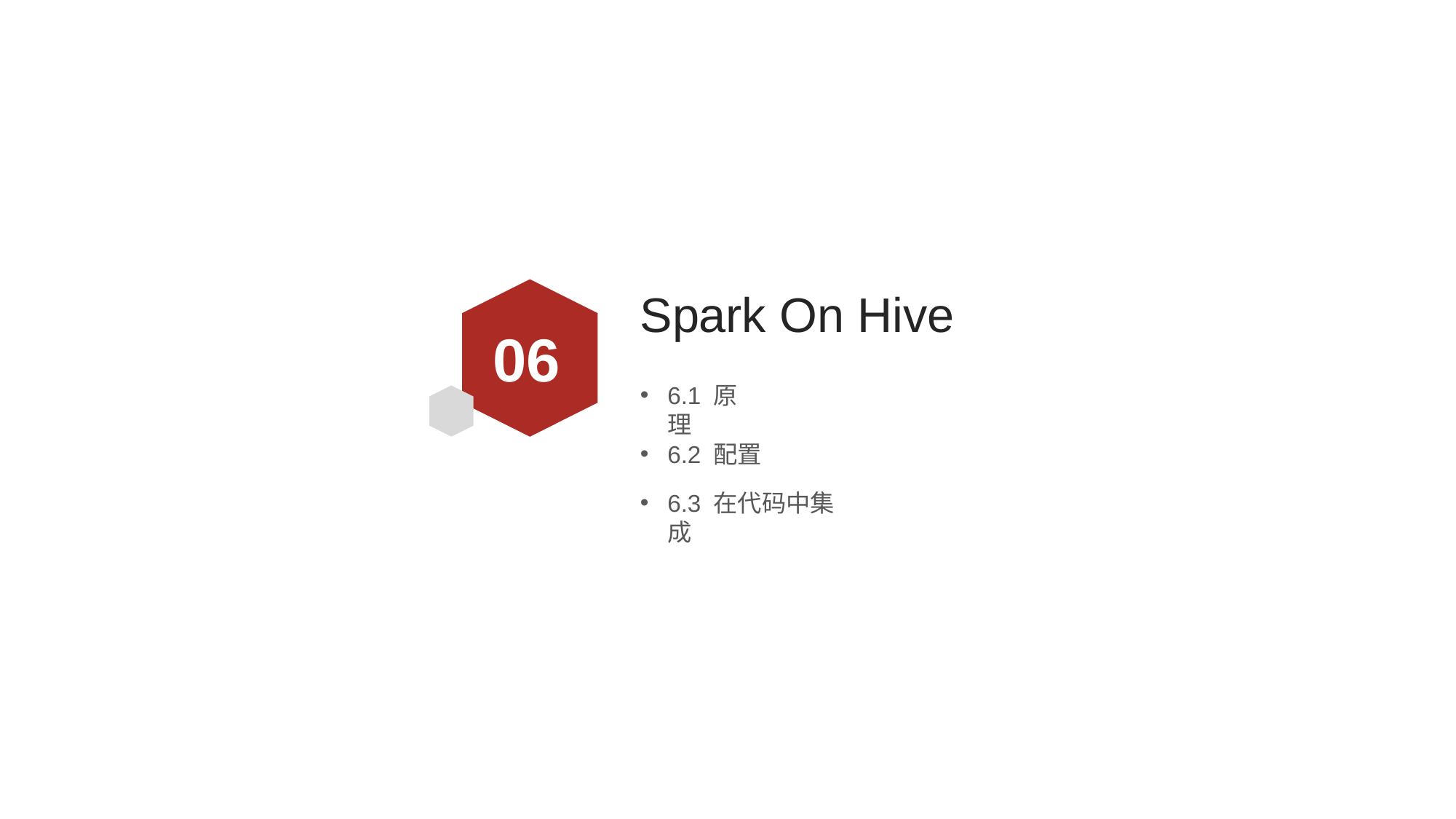

# Spark On Hive
06
6.1 原理
6.2 配置

6.3 在代码中集成